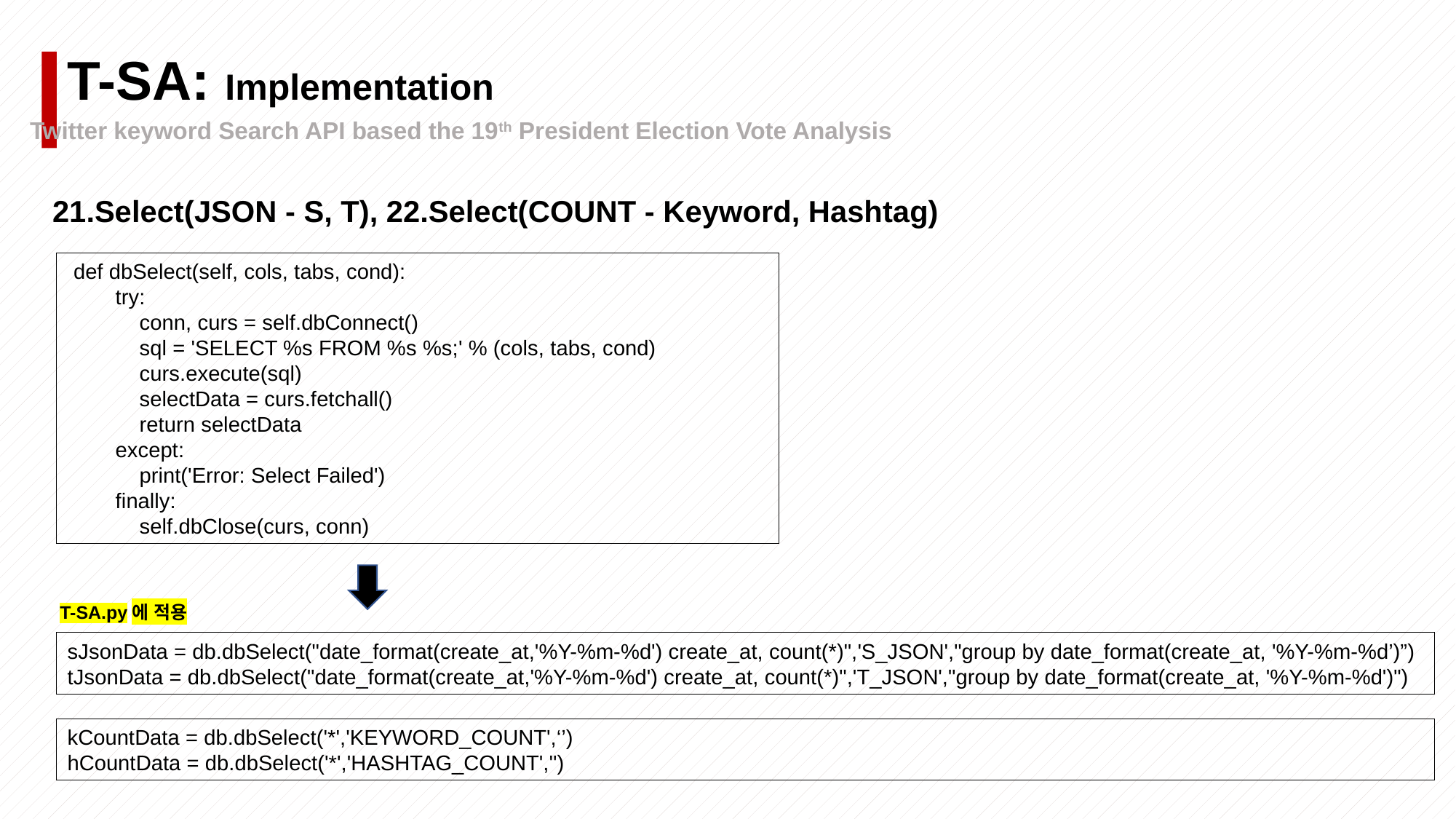

T-SA: Implementation

Twitter keyword Search API based the 19th President Election Vote Analysis
21.Select(JSON - S, T), 22.Select(COUNT - Keyword, Hashtag)
 def dbSelect(self, cols, tabs, cond):
        try:
            conn, curs = self.dbConnect()
            sql = 'SELECT %s FROM %s %s;' % (cols, tabs, cond)
            curs.execute(sql)
            selectData = curs.fetchall()
            return selectData
        except:
            print('Error: Select Failed')
        finally:
            self.dbClose(curs, conn)

T-SA.py에 적용
sJsonData = db.dbSelect("date_format(create_at,'%Y-%m-%d') create_at, count(*)",'S_JSON',"group by date_format(create_at, '%Y-%m-%d’)”)
tJsonData = db.dbSelect("date_format(create_at,'%Y-%m-%d') create_at, count(*)",'T_JSON',"group by date_format(create_at, '%Y-%m-%d')")
kCountData = db.dbSelect('*','KEYWORD_COUNT',‘’)
hCountData = db.dbSelect('*','HASHTAG_COUNT','')